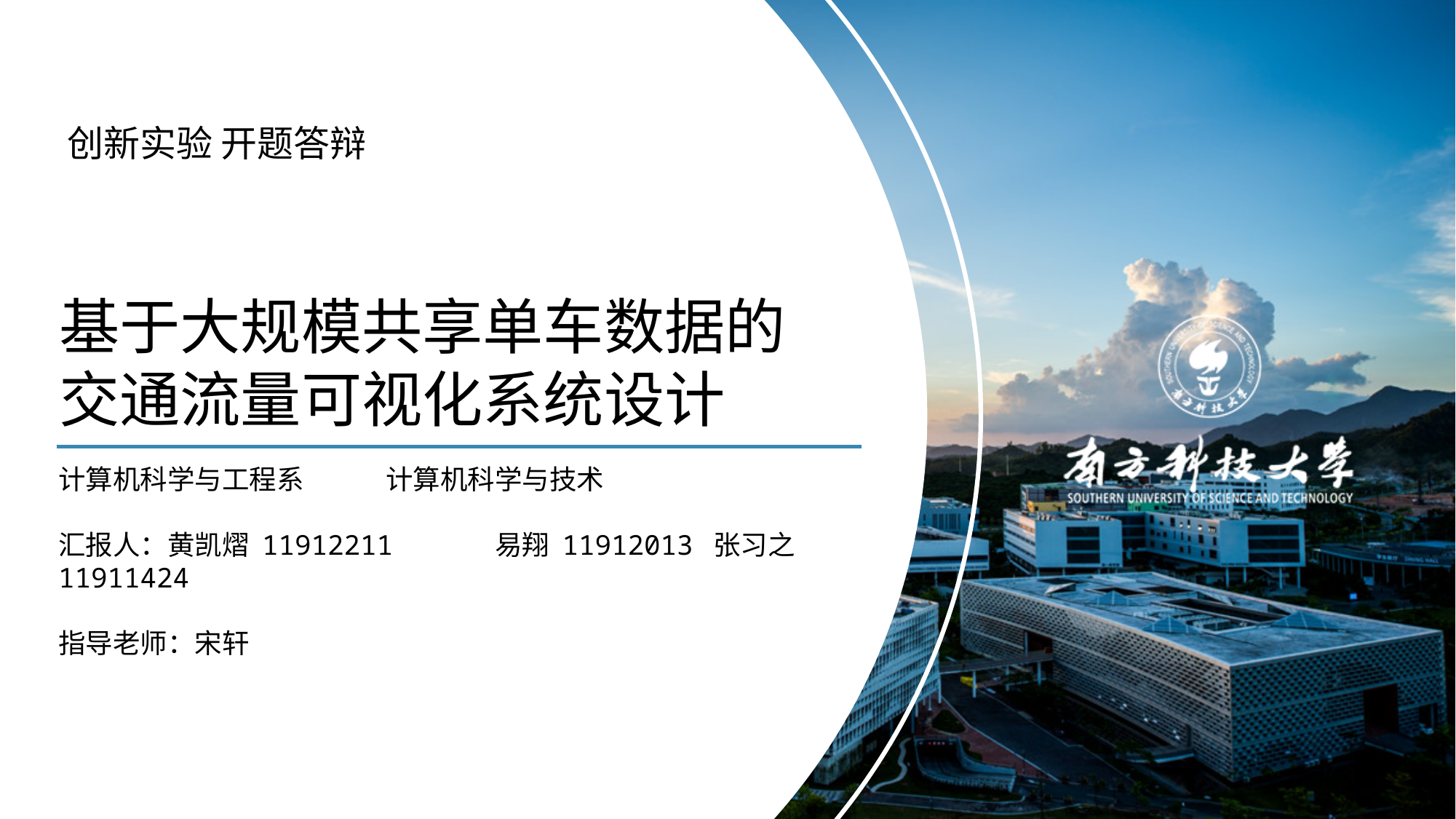

创新实验 开题答辩
基于大规模共享单车数据的交通流量可视化系统设计

计算机科学与工程系	计算机科学与技术

汇报人：黄凯熠 11912211	易翔 11912013	张习之 11911424

指导老师：宋轩